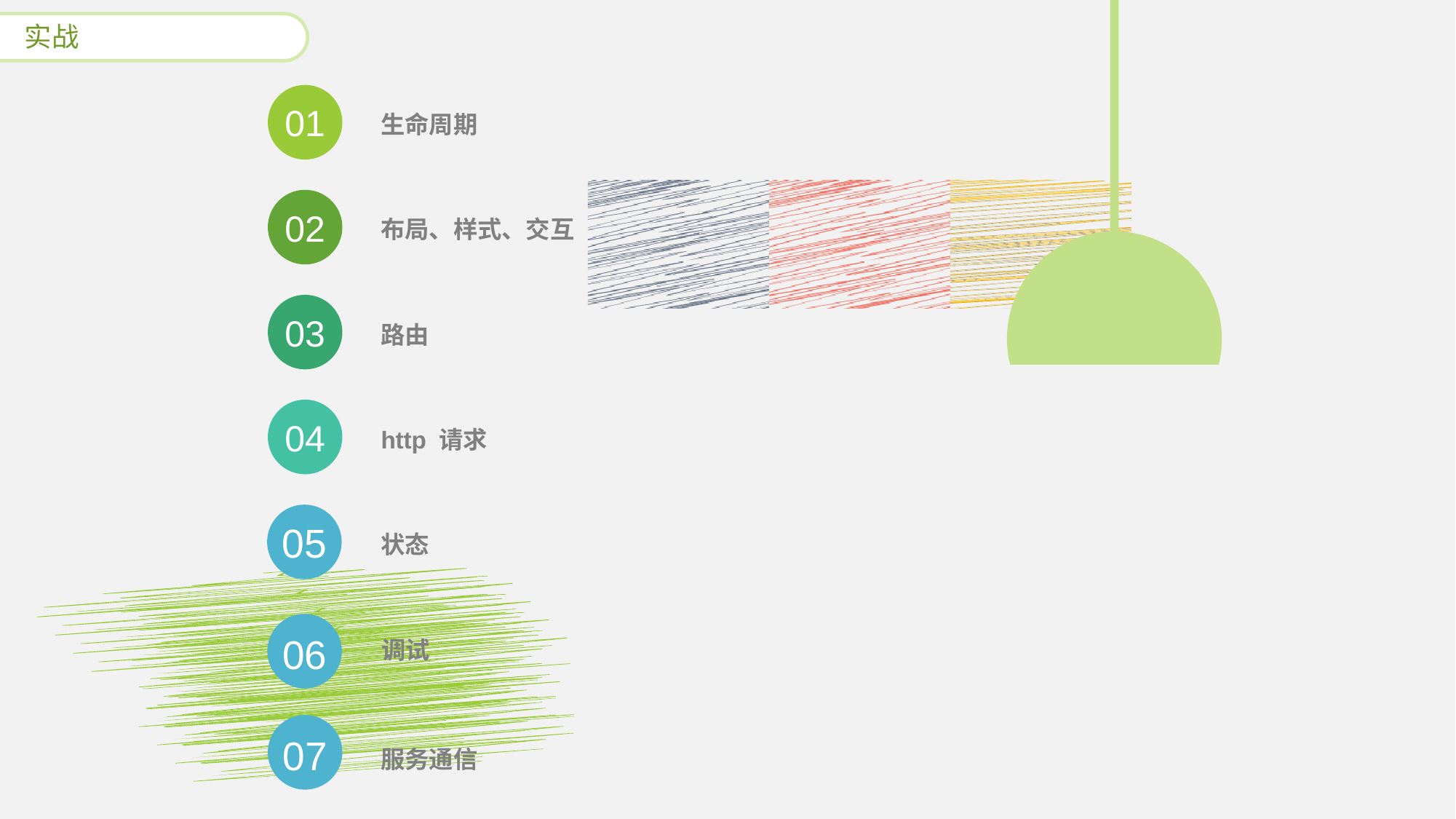

实战
01
生命周期
02
布局、样式、交互
03
路由
04
http 请求
05
状态
调试
06
07
服务通信